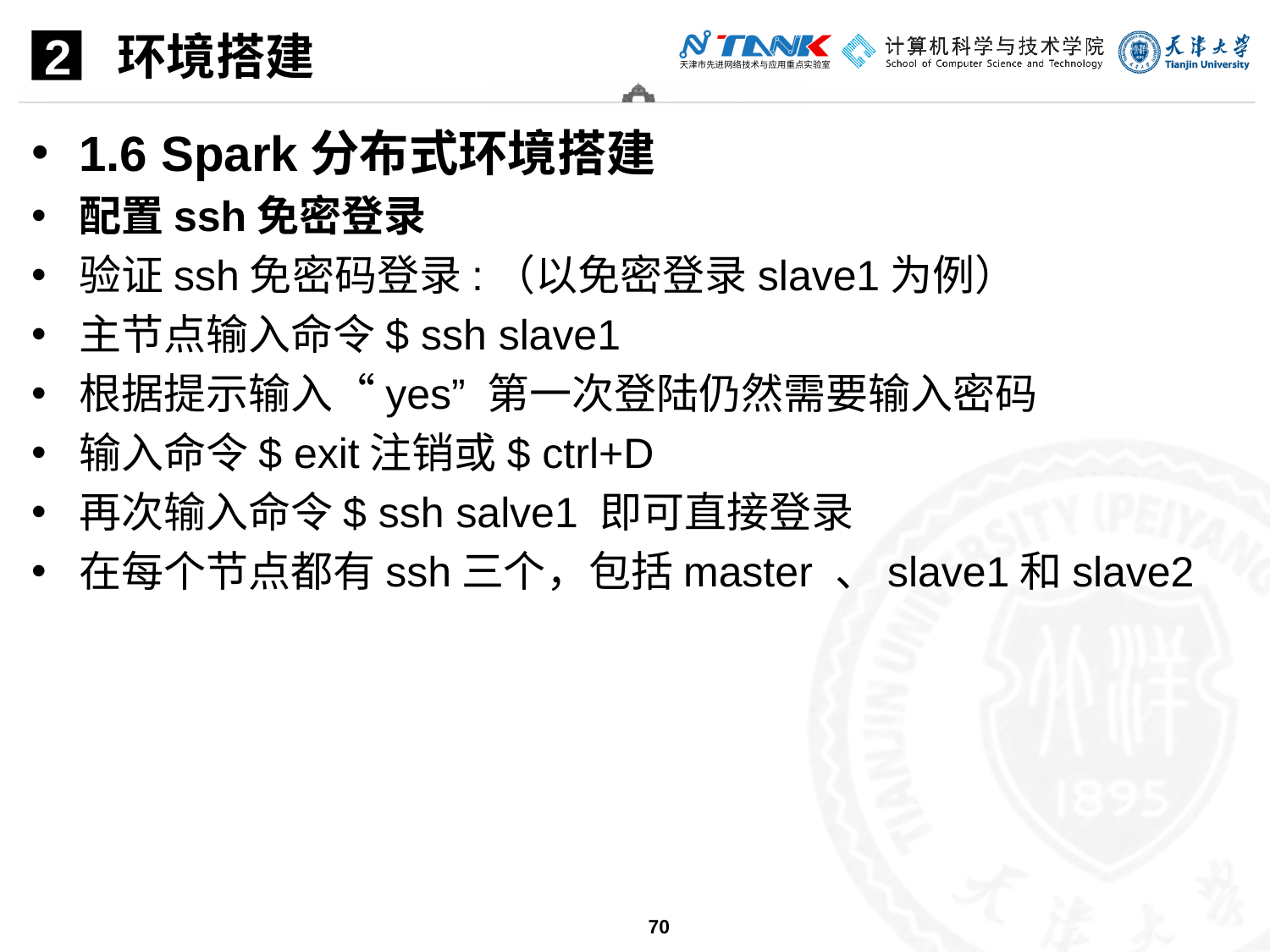

环境搭建
2
1.6 Spark分布式环境搭建
配置ssh免密登录
验证ssh免密码登录:（以免密登录slave1为例）
主节点输入命令$ ssh slave1
根据提示输入“yes” 第一次登陆仍然需要输入密码
输入命令$ exit注销或$ ctrl+D
再次输入命令$ ssh salve1 即可直接登录
在每个节点都有ssh三个，包括master 、slave1和slave2

70